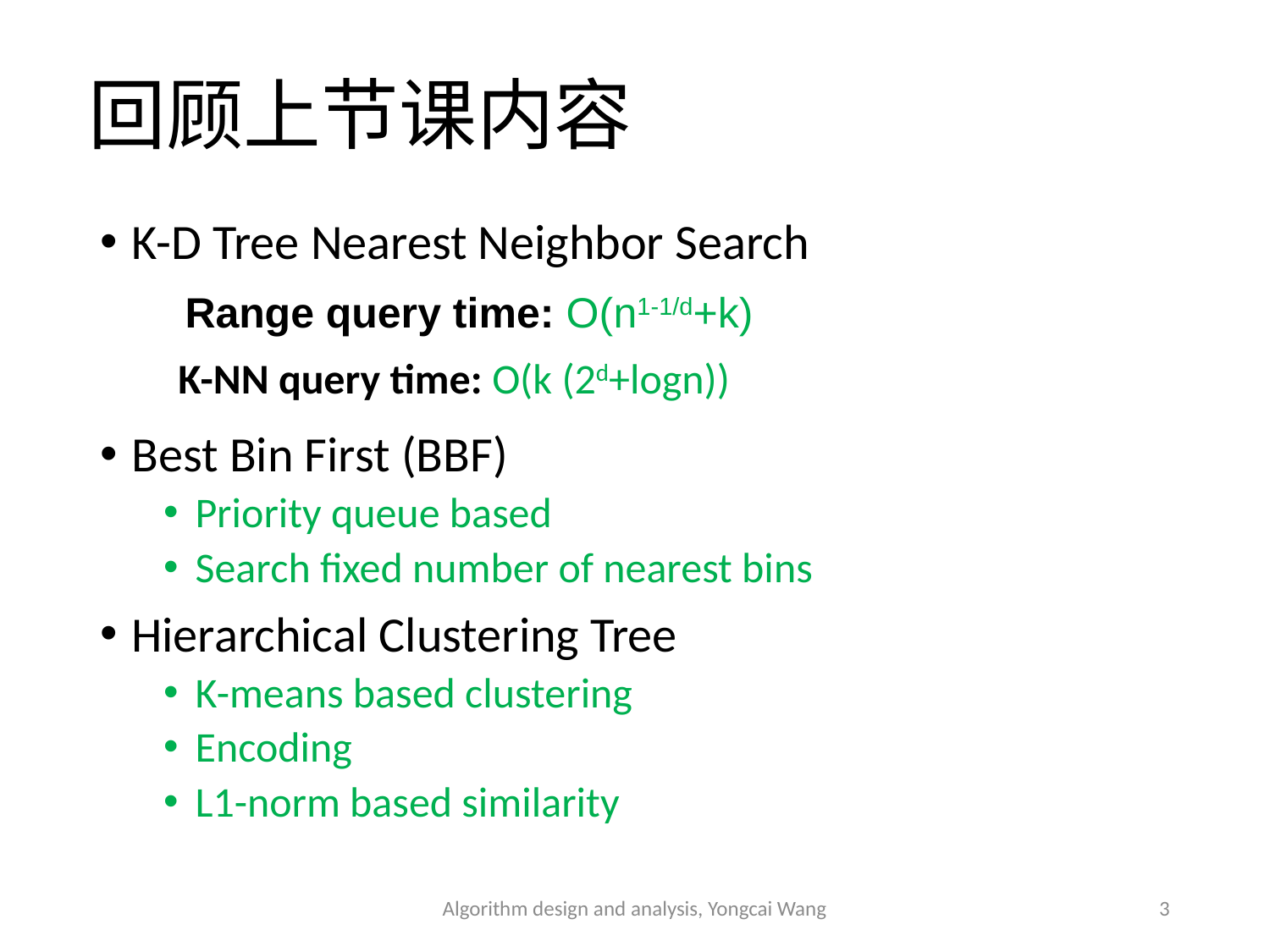

# 回顾上节课内容
K-D Tree Nearest Neighbor Search

Best Bin First (BBF)
Priority queue based
Search fixed number of nearest bins
Hierarchical Clustering Tree
K-means based clustering
Encoding
L1-norm based similarity

Range query time: O(n1-1/d+k)
K-NN query time: O(k (2d+logn))
Algorithm design and analysis, Yongcai Wang
3